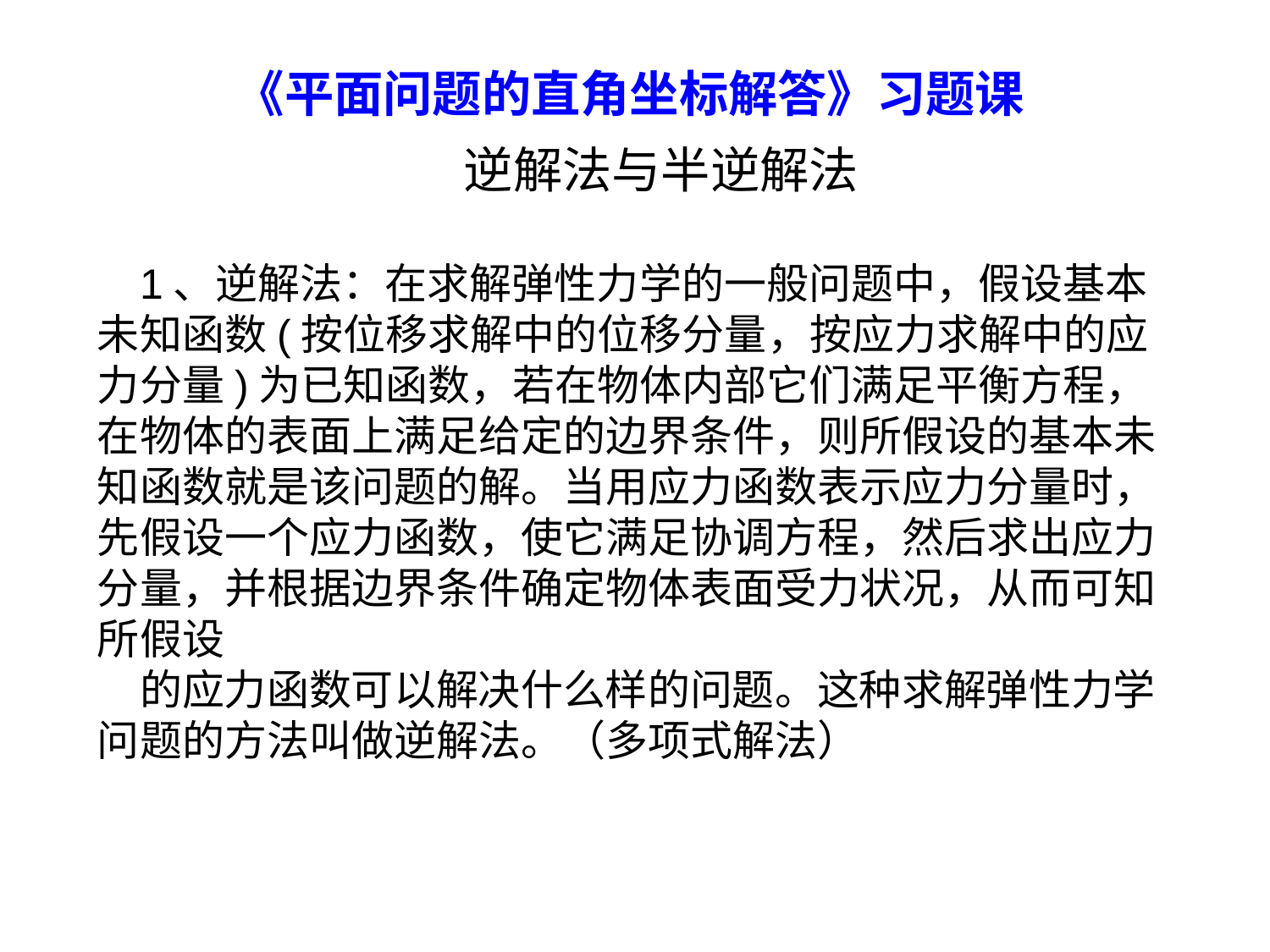

《平面问题的直角坐标解答》习题课
逆解法与半逆解法

1、逆解法：在求解弹性力学的一般问题中，假设基本未知函数(按位移求解中的位移分量，按应力求解中的应力分量)为已知函数，若在物体内部它们满足平衡方程，在物体的表面上满足给定的边界条件，则所假设的基本未知函数就是该问题的解。当用应力函数表示应力分量时，先假设一个应力函数，使它满足协调方程，然后求出应力分量，并根据边界条件确定物体表面受力状况，从而可知所假设
的应力函数可以解决什么样的问题。这种求解弹性力学问题的方法叫做逆解法。（多项式解法）